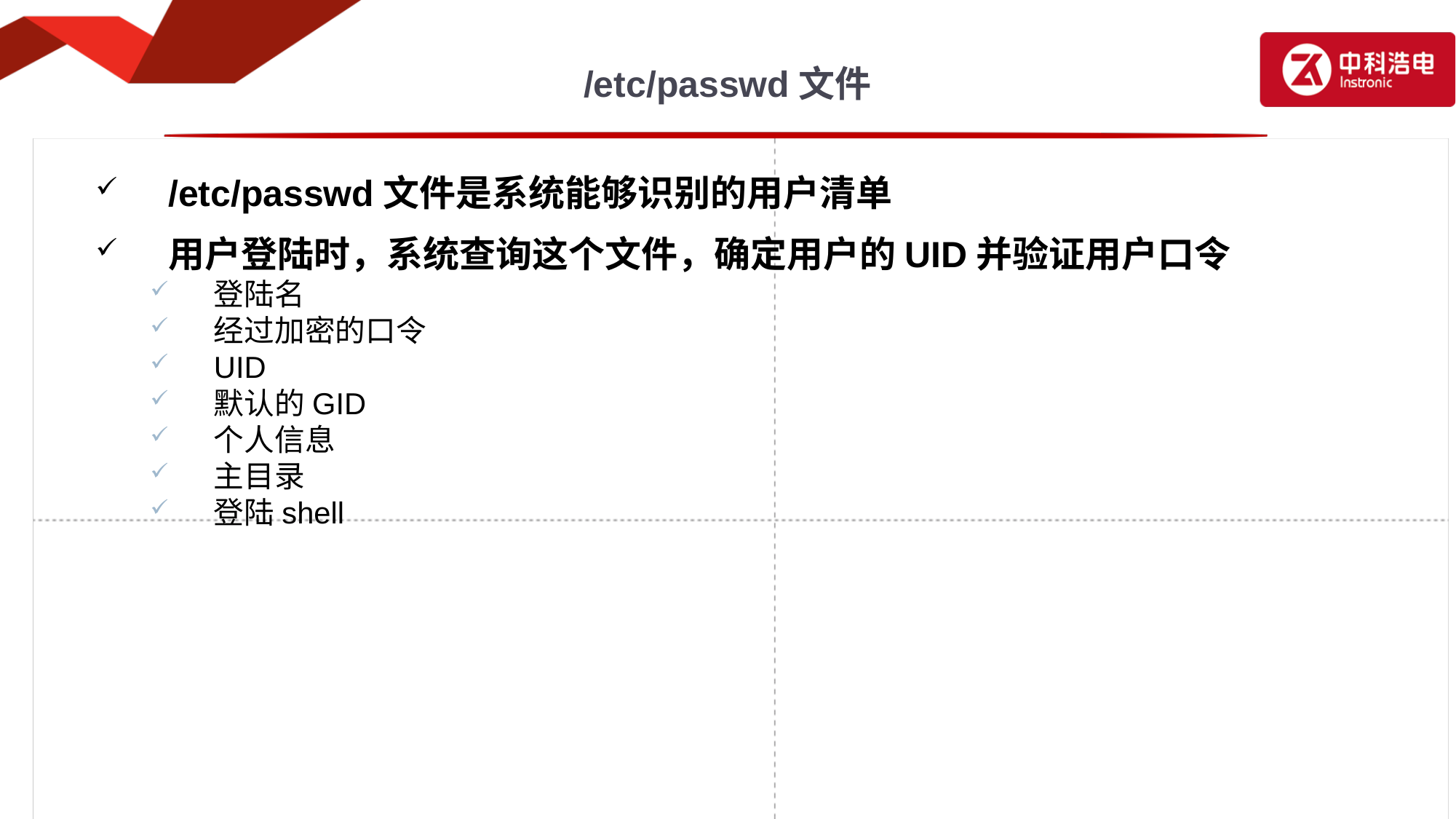

# /etc/passwd文件
/etc/passwd文件是系统能够识别的用户清单
用户登陆时，系统查询这个文件，确定用户的UID并验证用户口令
登陆名
经过加密的口令
UID
默认的GID
个人信息
主目录
登陆shell